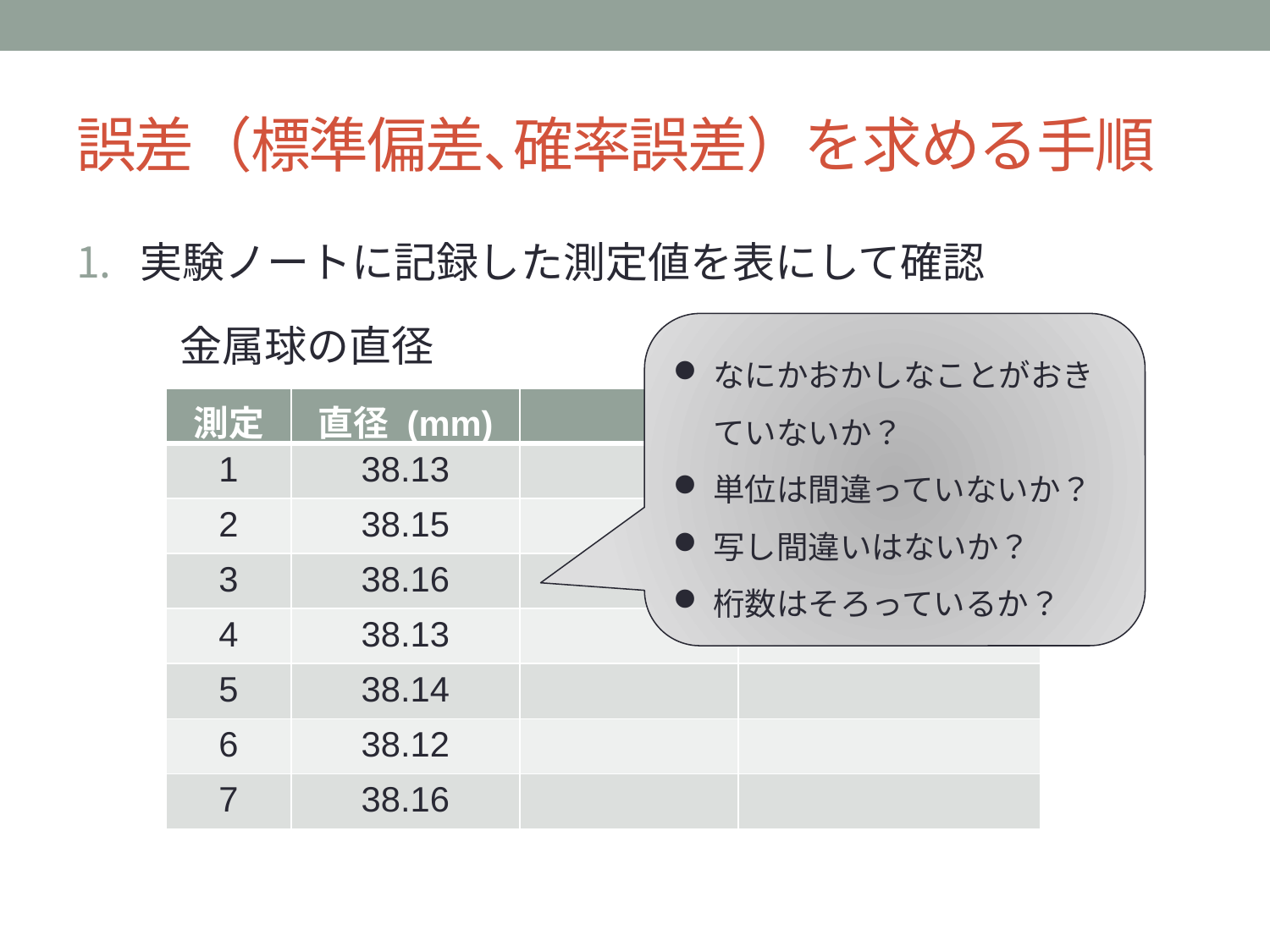

# 誤差（標準偏差､確率誤差）を求める手順
実験ノートに記録した測定値を表にして確認
金属球の直径
なにかおかしなことがおきていないか？
単位は間違っていないか？
写し間違いはないか？
桁数はそろっているか？
| 測定 | 直径 (mm) |  |  |
| --- | --- | --- | --- |
| 1 | 38.13 |  |  |
| 2 | 38.15 |  |  |
| 3 | 38.16 |  |  |
| 4 | 38.13 |  |  |
| 5 | 38.14 |  |  |
| 6 | 38.12 |  |  |
| 7 | 38.16 |  |  |